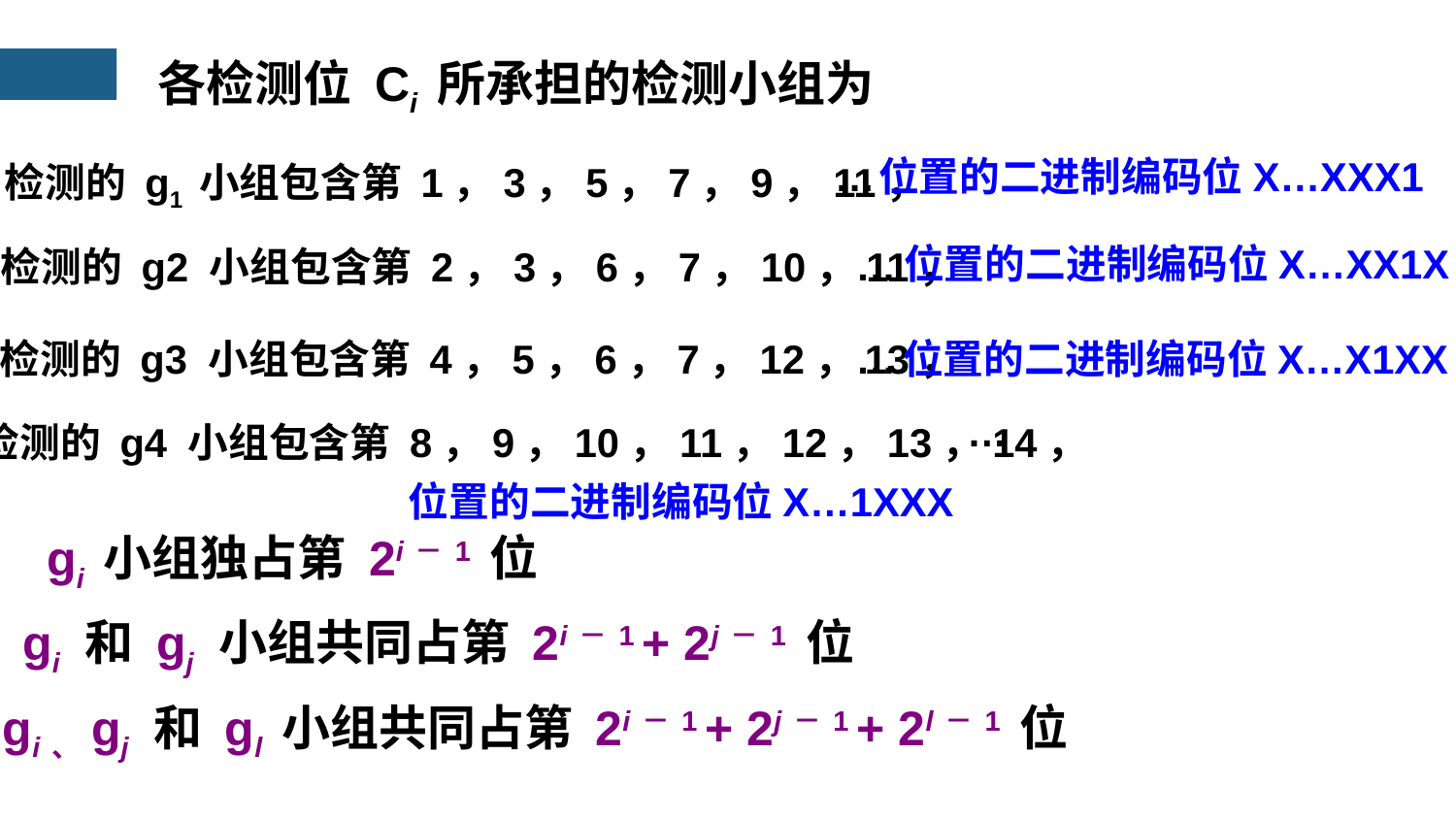

各检测位 Ci 所承担的检测小组为
…
C1 检测的 g1 小组包含第 1，3，5，7，9，11，
位置的二进制编码位X…XXX1
位置的二进制编码位X…XX1X
…
C2 检测的 g2 小组包含第 2，3，6，7，10，11，
C4 检测的 g3 小组包含第 4，5，6，7，12，13，
…
位置的二进制编码位X…X1XX
…
C8 检测的 g4 小组包含第 8，9，10，11，12，13，14，
位置的二进制编码位X…1XXX
gi 小组独占第 2i－1 位
gi 和 gj 小组共同占第 2i－1 + 2j－1 位
gi、gj 和 gl 小组共同占第 2i－1 + 2j－1 + 2l－1 位